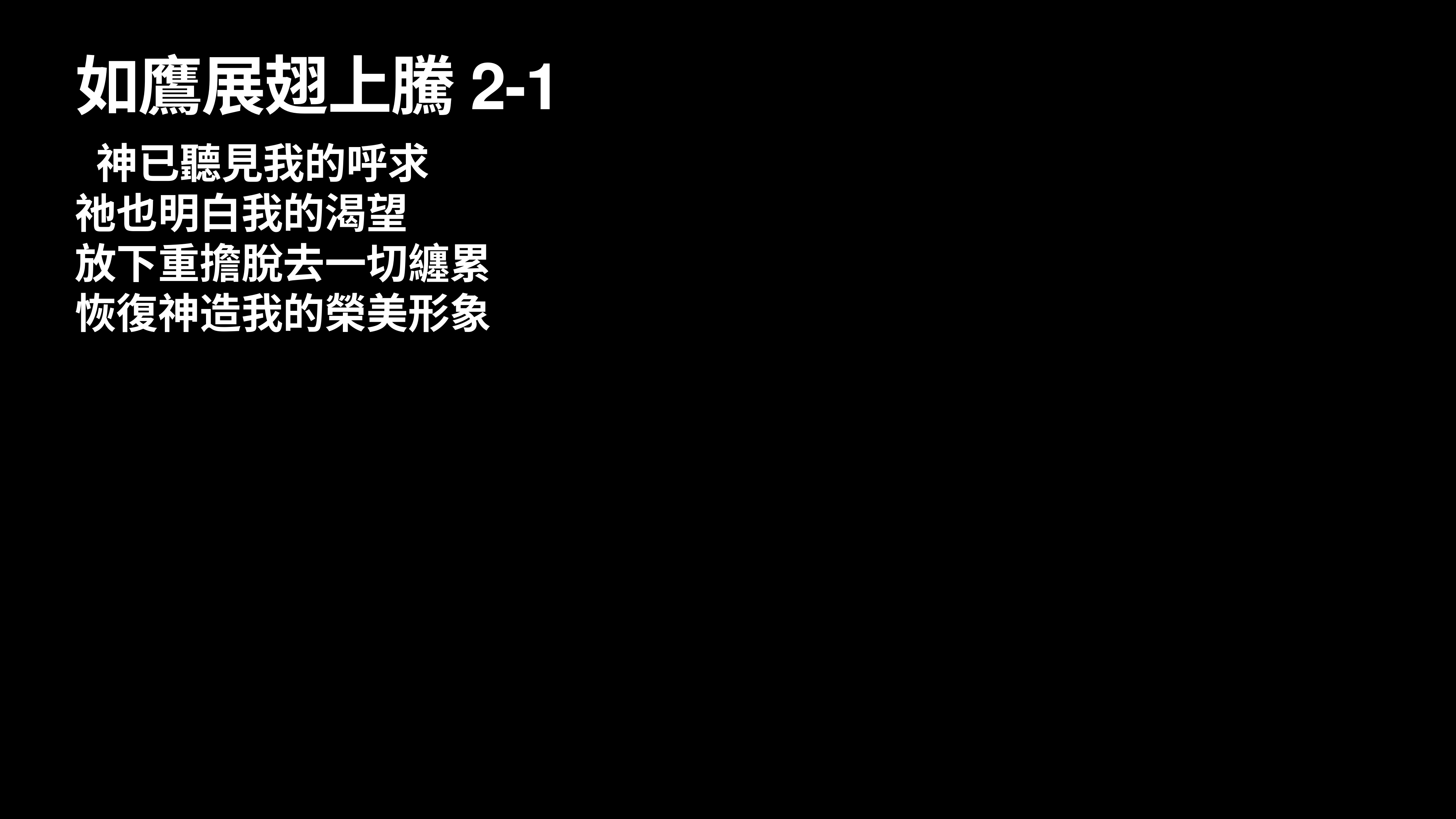

# 如鷹展翅上騰2-1
 神已聽見我的呼求
祂也明白我的渴望
放下重擔脫去一切纏累
恢復神造我的榮美形象